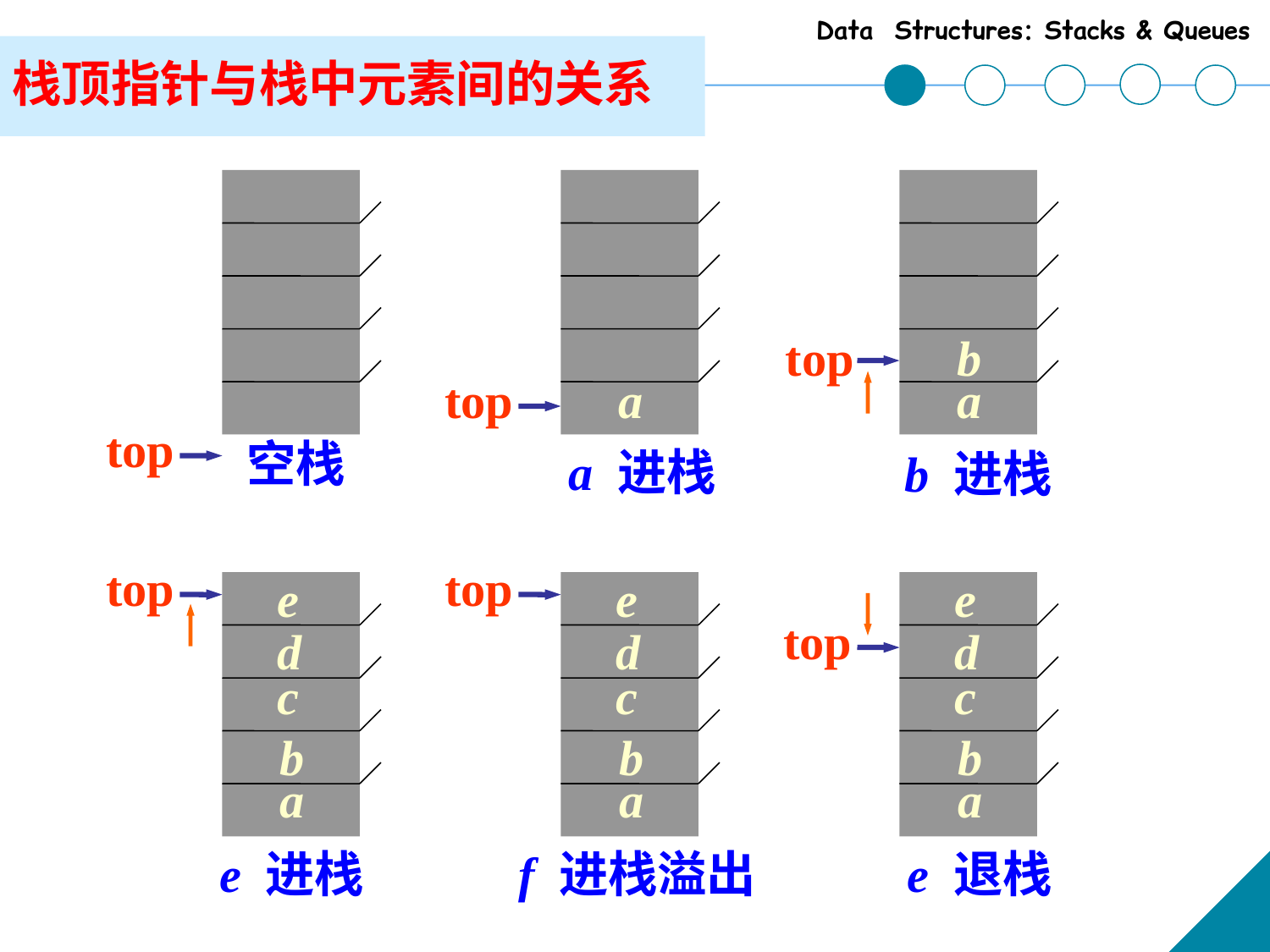

栈顶指针与栈中元素间的关系

top
b

top
a
a

top
空栈
a 进栈
b 进栈

top
top
e
e
e

top

d
d
d

c
c
c

b
b
b

a

a

a

e 进栈
f 进栈溢出
e 退栈